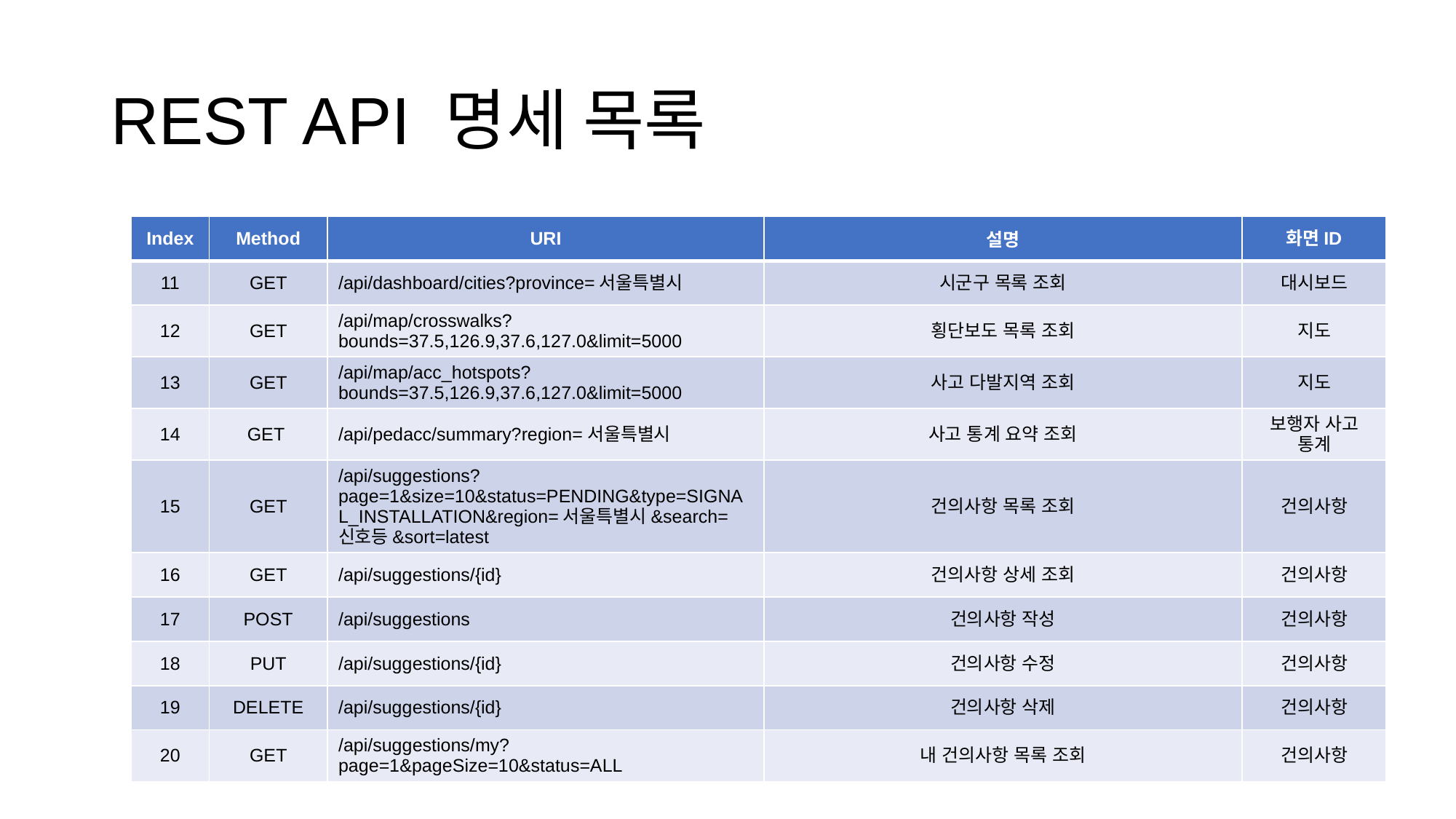

# REST API 명세 목록
| Index | Method | URI | 설명 | 화면ID |
| --- | --- | --- | --- | --- |
| 11 | GET | /api/dashboard/cities?province=서울특별시 | 시군구 목록 조회 | 대시보드 |
| 12 | GET | /api/map/crosswalks?bounds=37.5,126.9,37.6,127.0&limit=5000 | 횡단보도 목록 조회 | 지도 |
| 13 | GET | /api/map/acc\_hotspots?bounds=37.5,126.9,37.6,127.0&limit=5000 | 사고 다발지역 조회 | 지도 |
| 14 | GET | /api/pedacc/summary?region=서울특별시 | 사고 통계 요약 조회 | 보행자 사고 통계 |
| 15 | GET | /api/suggestions?page=1&size=10&status=PENDING&type=SIGNAL\_INSTALLATION&region=서울특별시&search=신호등&sort=latest | 건의사항 목록 조회 | 건의사항 |
| 16 | GET | /api/suggestions/{id} | 건의사항 상세 조회 | 건의사항 |
| 17 | POST | /api/suggestions | 건의사항 작성 | 건의사항 |
| 18 | PUT | /api/suggestions/{id} | 건의사항 수정 | 건의사항 |
| 19 | DELETE | /api/suggestions/{id} | 건의사항 삭제 | 건의사항 |
| 20 | GET | /api/suggestions/my?page=1&pageSize=10&status=ALL | 내 건의사항 목록 조회 | 건의사항 |